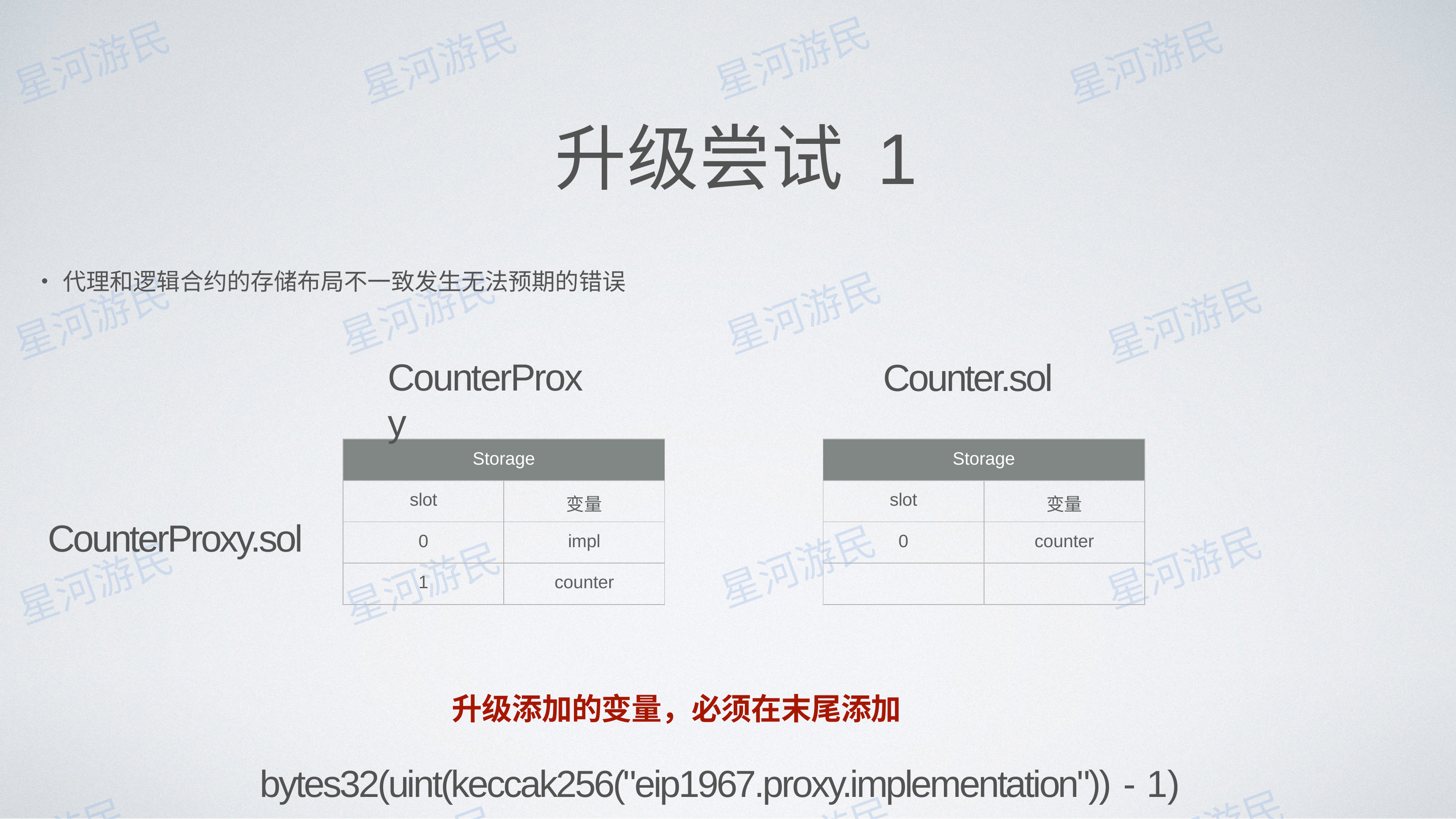

# 升级尝试 1
代理和逻辑合约的存储布局不⼀致发⽣⽆法预期的错误
CounterProxy
Counter.sol
| Storage |  |
| --- | --- |
| slot | 变量 |
| 0 | impl |
| 1 | counter |
| Storage |  |
| --- | --- |
| slot | 变量 |
| 0 | counter |
|  |  |
CounterProxy.sol
升级添加的变量，必须在末尾添加
bytes32(uint(keccak256("eip1967.proxy.implementation")) - 1)